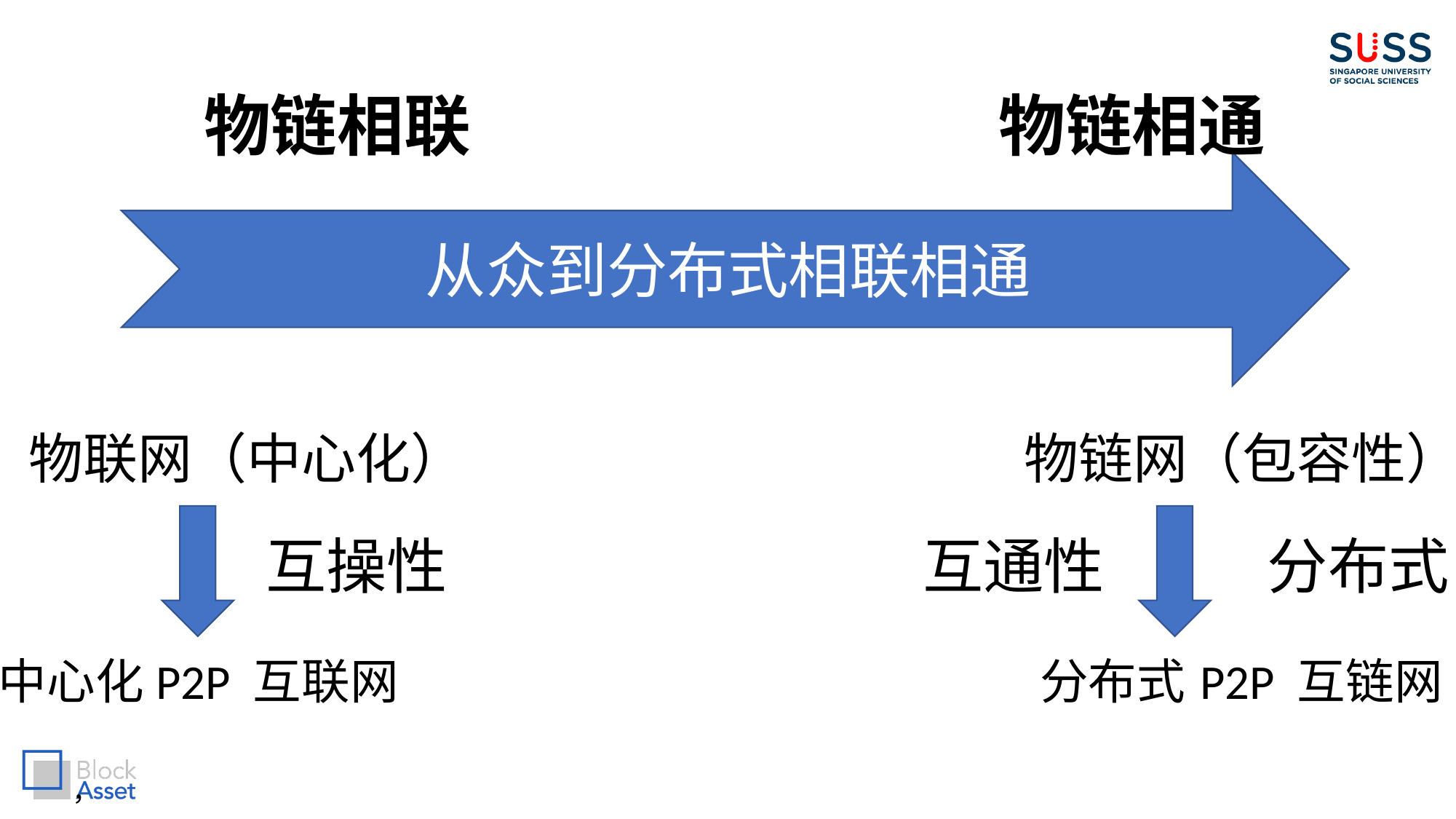

物链相联                                   物链相通
从众到分布式相联相通
物联网（中心化）                                              物链网（包容性）

互操性                                   互通性            分布式

中心化P2P 互联网                                                           分布式P2P 互链网

，